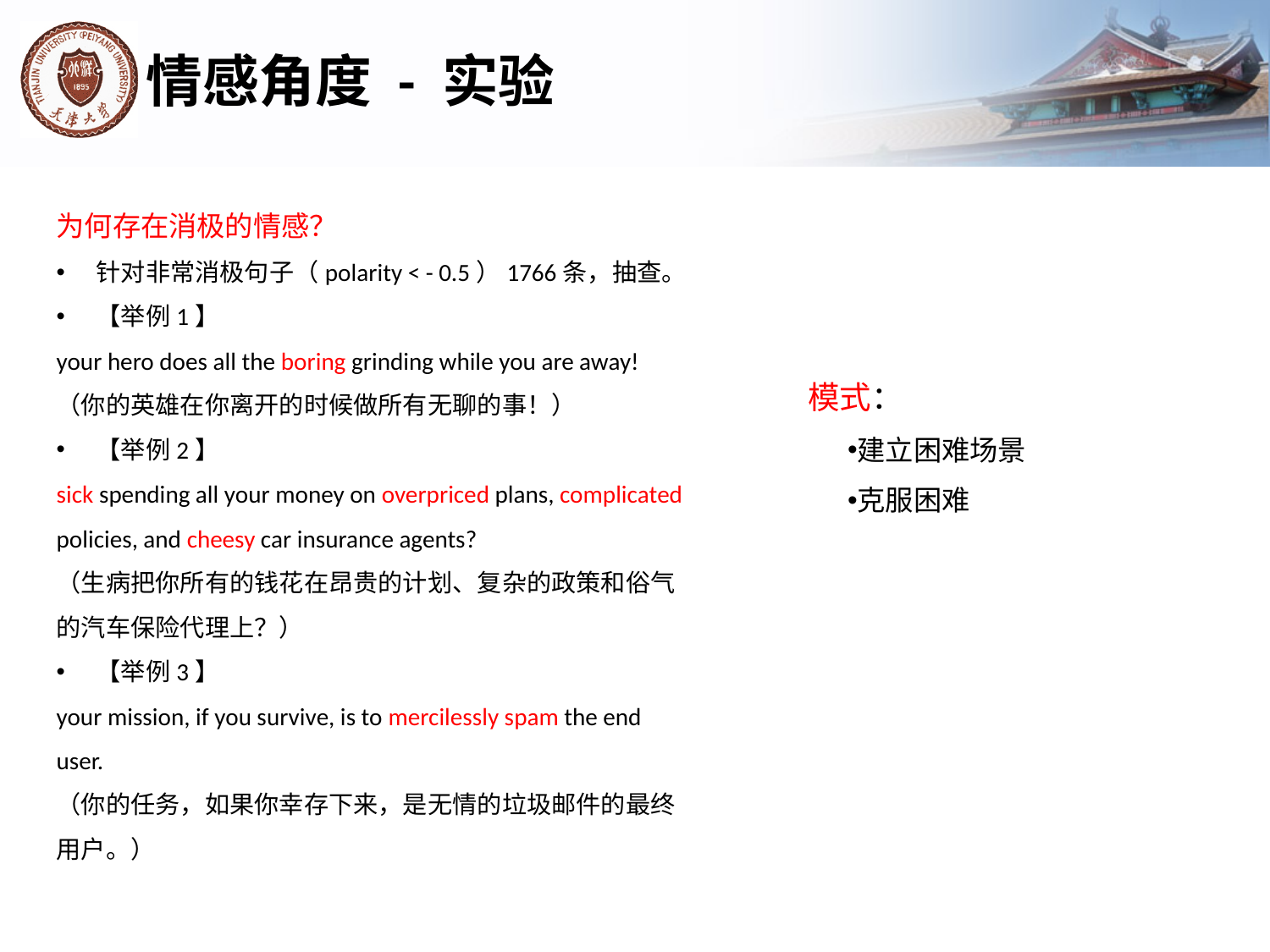

# 情感角度 - 实验
为何存在消极的情感？
针对非常消极句子（polarity < - 0.5）1766条，抽查。
【举例1】
your hero does all the boring grinding while you are away!
（你的英雄在你离开的时候做所有无聊的事！）
【举例2】
sick spending all your money on overpriced plans, complicated policies, and cheesy car insurance agents?
（生病把你所有的钱花在昂贵的计划、复杂的政策和俗气的汽车保险代理上？）
【举例3】
your mission, if you survive, is to mercilessly spam the end user.
（你的任务，如果你幸存下来，是无情的垃圾邮件的最终用户。）

模式：
建立困难场景
克服困难
10